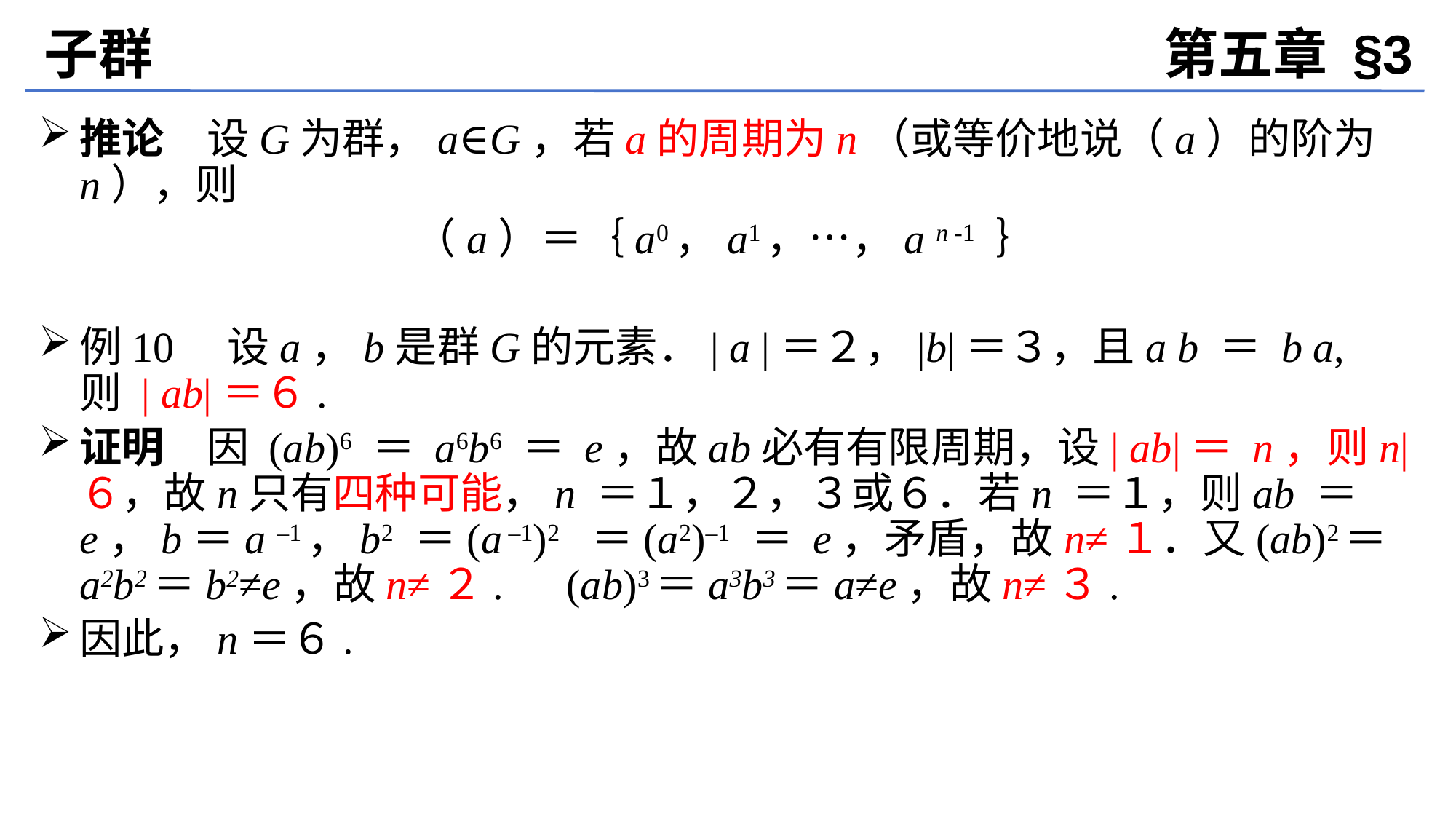

子群
第五章 §3
推论　设G为群，a∈G，若a的周期为n（或等价地说（a）的阶为n），则
（a）＝｛a0，a1，…，a n -1 ｝

例10　设a，b是群G的元素．| a |＝２，|b|＝３，且a b ＝ b a,　则 | ab|＝６.
证明　因 (ab)6 ＝ a6b6 ＝ e，故ab必有有限周期，设| ab|＝ n，则n|６，故n只有四种可能，n ＝１，２，３或６．若n ＝１，则ab ＝ e，b＝a –1，b2 ＝(a –1)2  ＝(a2)–1 ＝ e，矛盾，故n≠１．又(ab)2＝a2b2＝b2≠e，故n≠２.　(ab)3＝a3b3＝a≠e，故n≠３.
因此，n＝６.